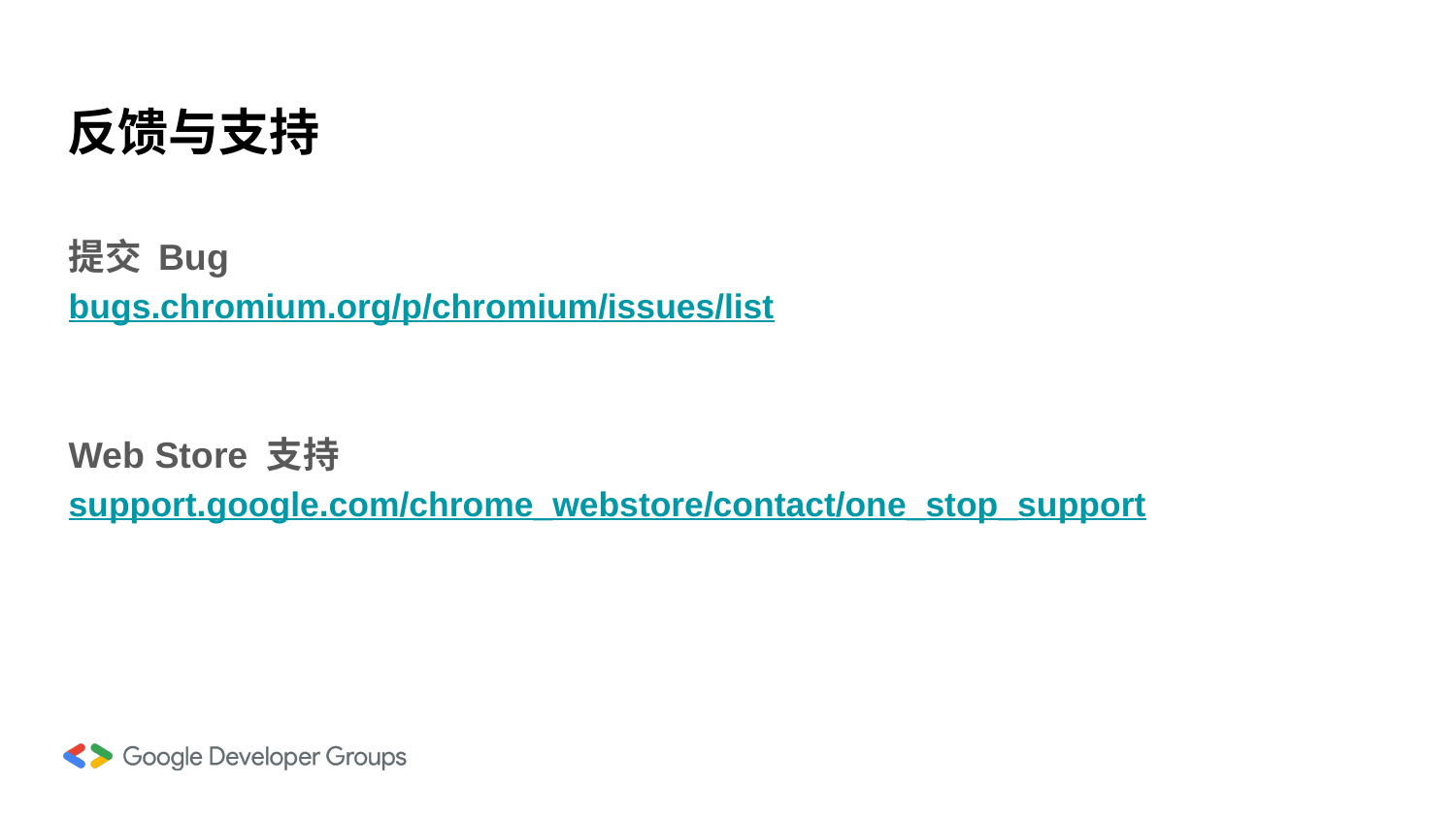

# 反馈与支持
提交 Bug
bugs.chromium.org/p/chromium/issues/list

Web Store 支持
support.google.com/chrome_webstore/contact/one_stop_support